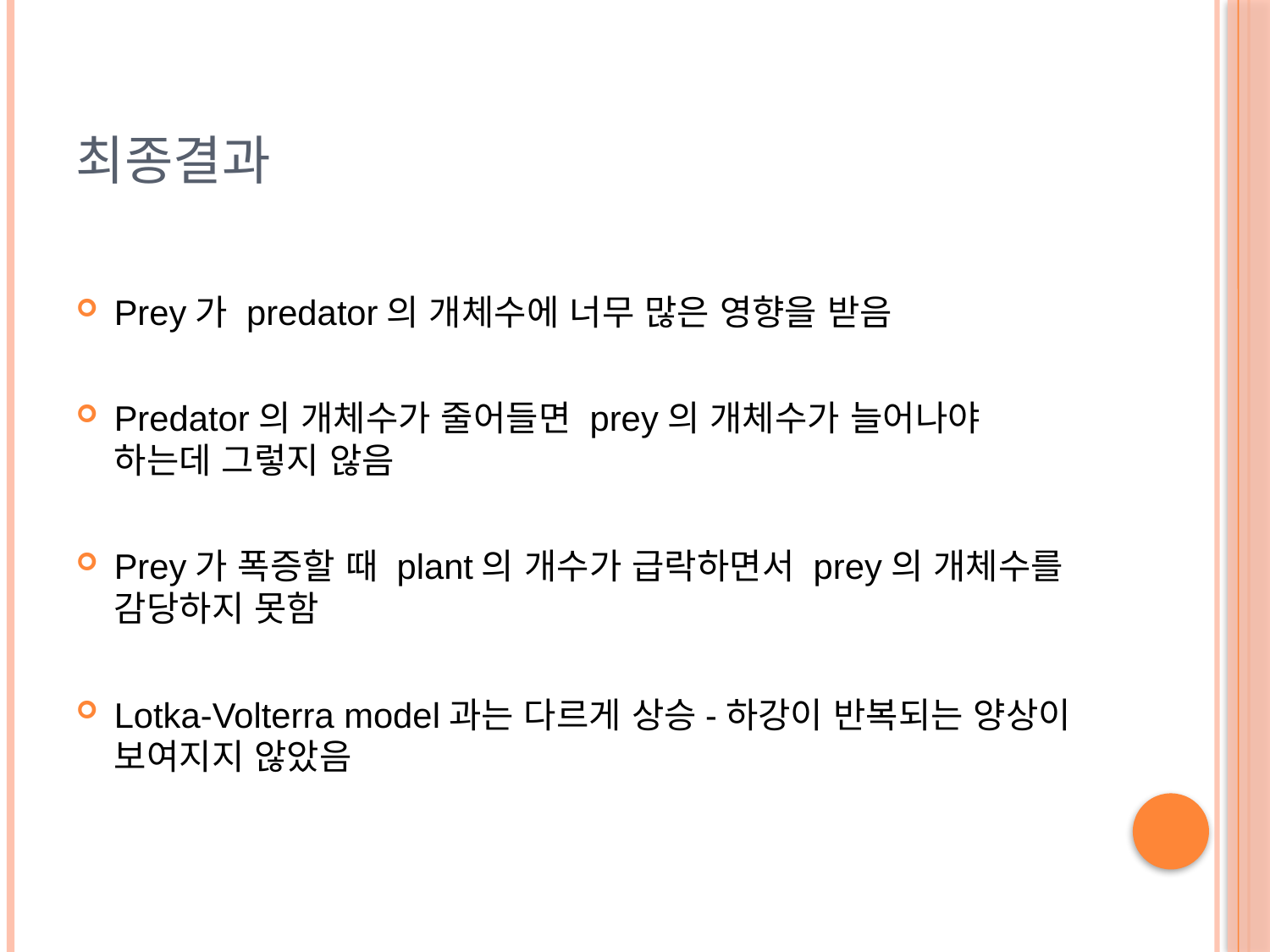

# 최종결과

Prey가 predator의 개체수에 너무 많은 영향을 받음

Predator의 개체수가 줄어들면 prey의 개체수가 늘어나야 하는데 그렇지 않음

Prey가 폭증할 때 plant의 개수가 급락하면서 prey의 개체수를 감당하지 못함

Lotka-Volterra model과는 다르게 상승-하강이 반복되는 양상이 보여지지 않았음